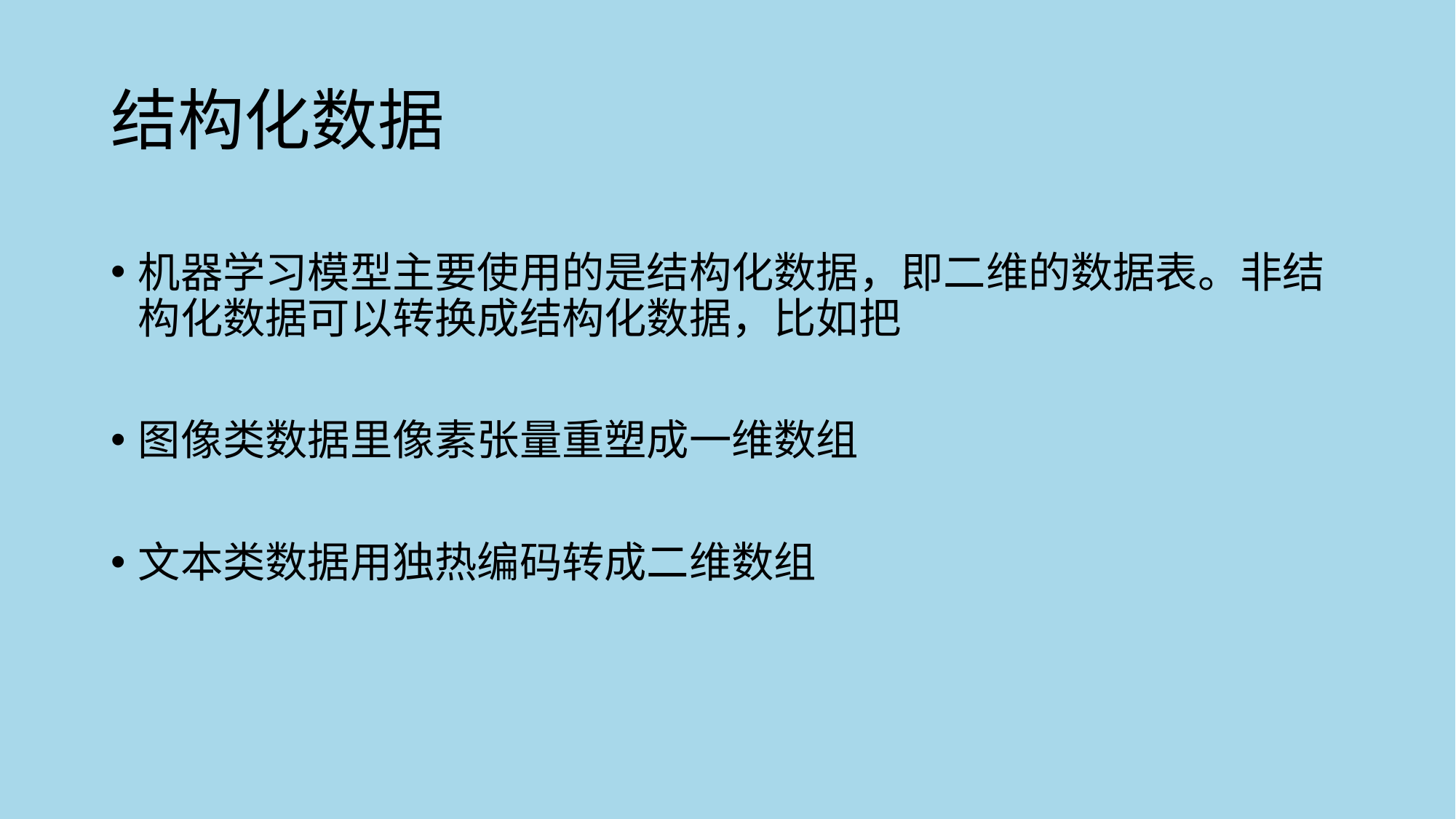

# 结构化数据

机器学习模型主要使用的是结构化数据，即二维的数据表。非结构化数据可以转换成结构化数据，比如把

图像类数据里像素张量重塑成一维数组

文本类数据用独热编码转成二维数组